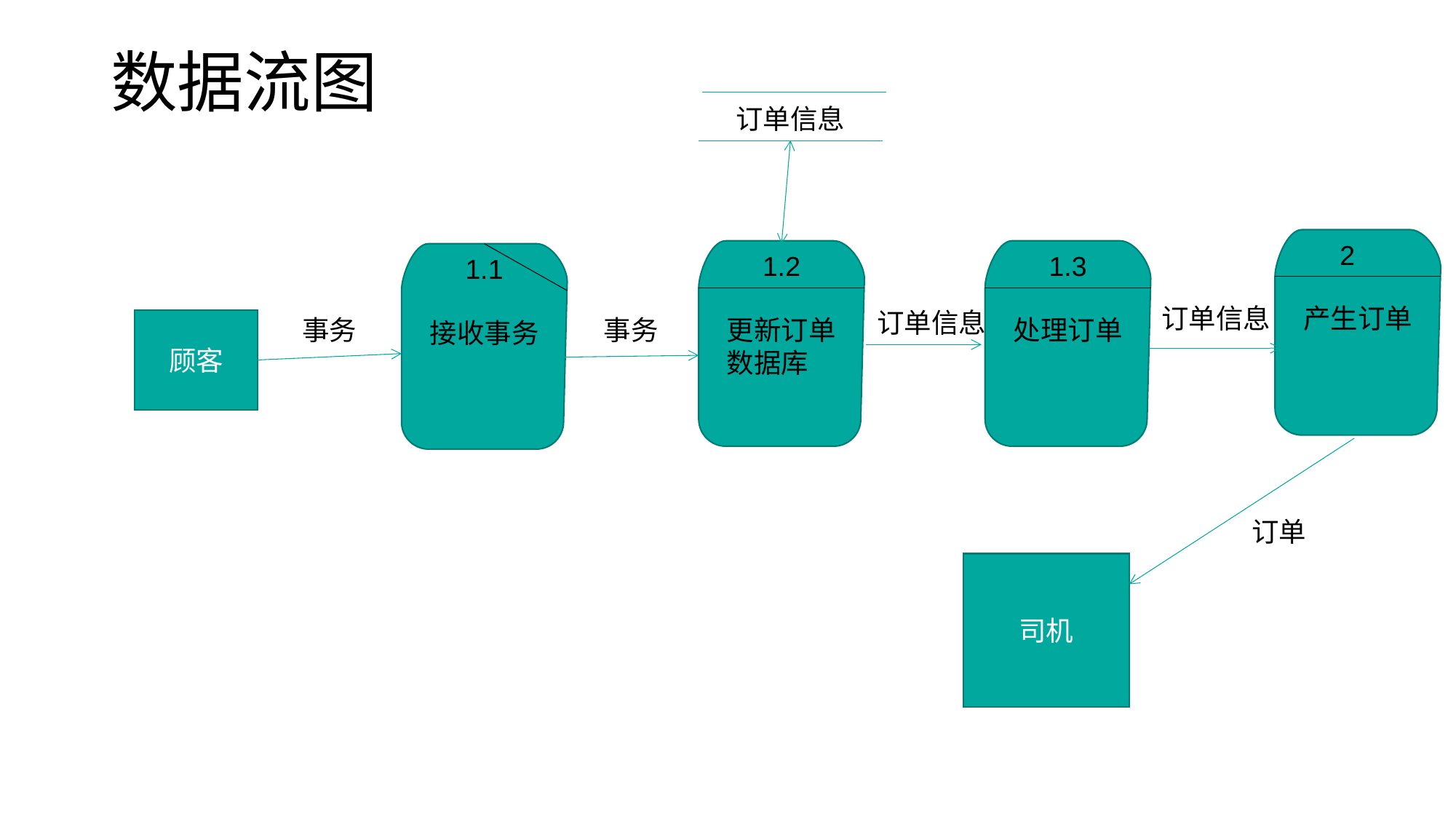

# 数据流图
订单信息

2
产生订单

1.2
更新订单
数据库

1.3
处理订单

1.1
订单信息
订单信息
事务
事务
顾客
接收事务
订单
司机